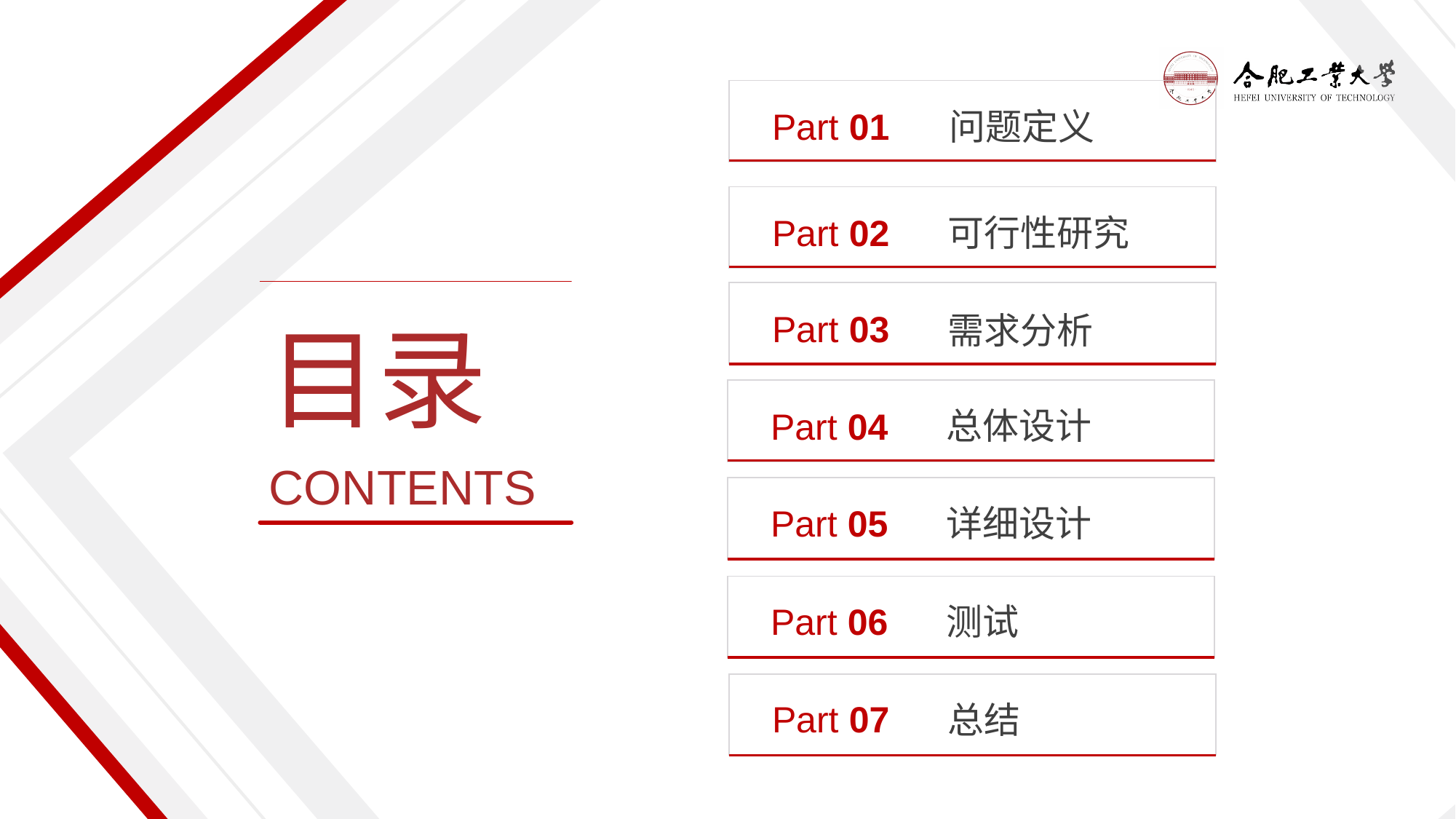

Part 01
问题定义

Part 02
可行性研究
目录
CONTENTS

Part 03
需求分析

Part 04
总体设计

Part 05
详细设计

Part 06
测试

Part 07
总结